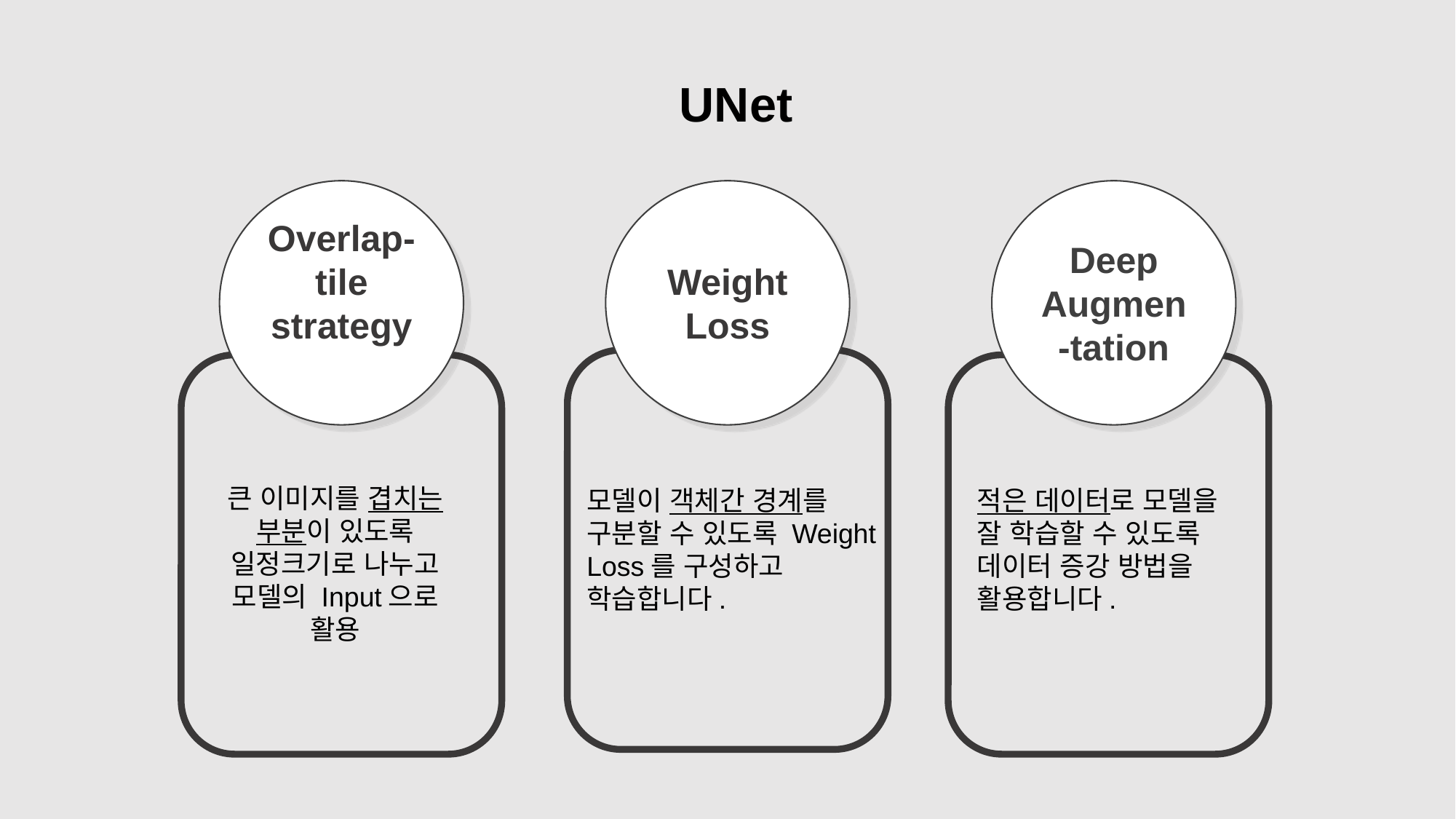

UNet
Overlap-tile strategy
Weight Loss
Deep Augmen-tation

큰 이미지를 겹치는 부분이 있도록 일정크기로 나누고 모델의 Input으로 활용

모델이 객체간 경계를 구분할 수 있도록 Weight Loss를 구성하고 학습합니다.

적은 데이터로 모델을 잘 학습할 수 있도록 데이터 증강 방법을 활용합니다.